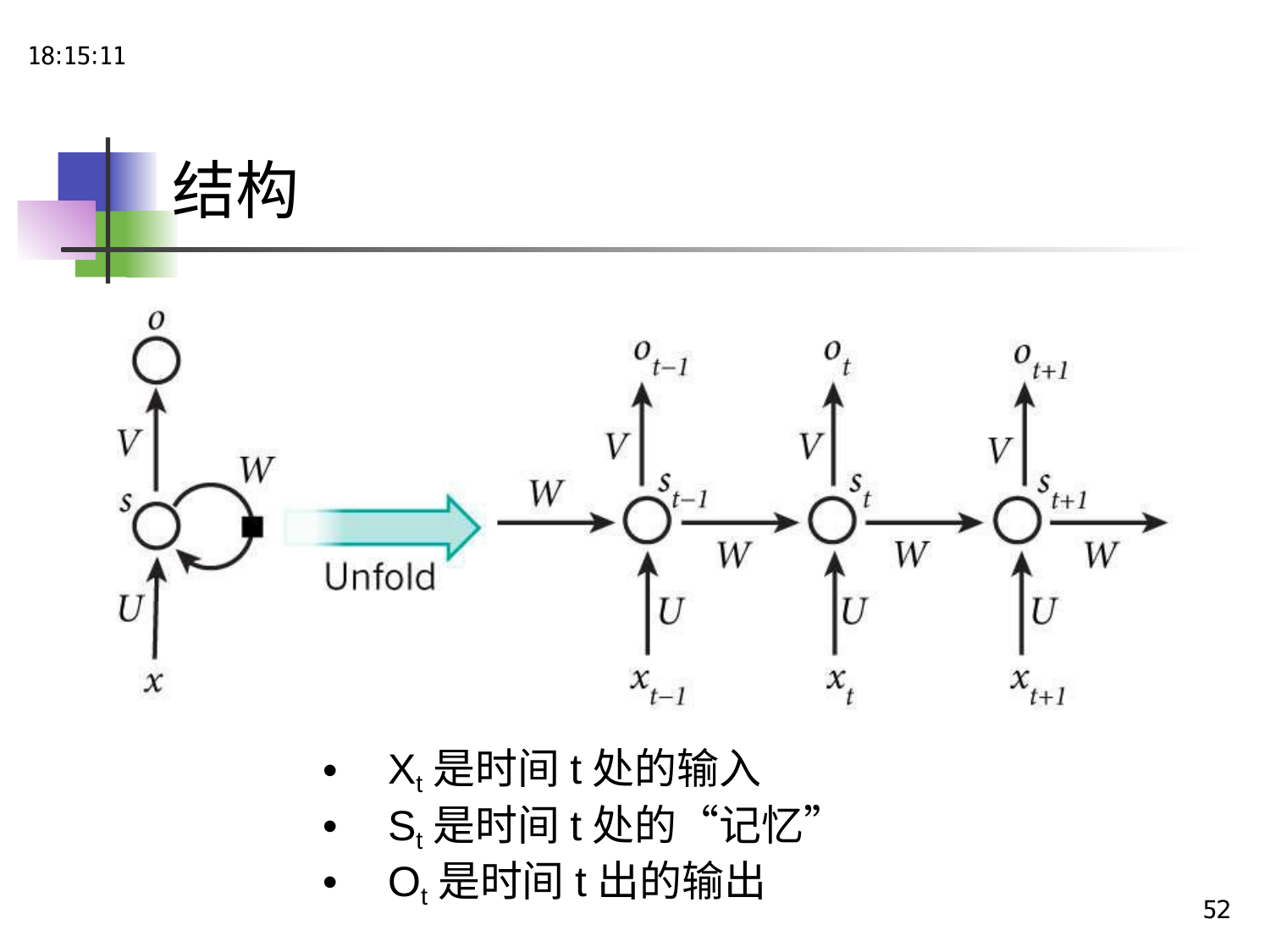

18:15:11
# 结构

Xt是时间t处的输入
St是时间t处的“记忆”
Ot是时间t出的输出
52